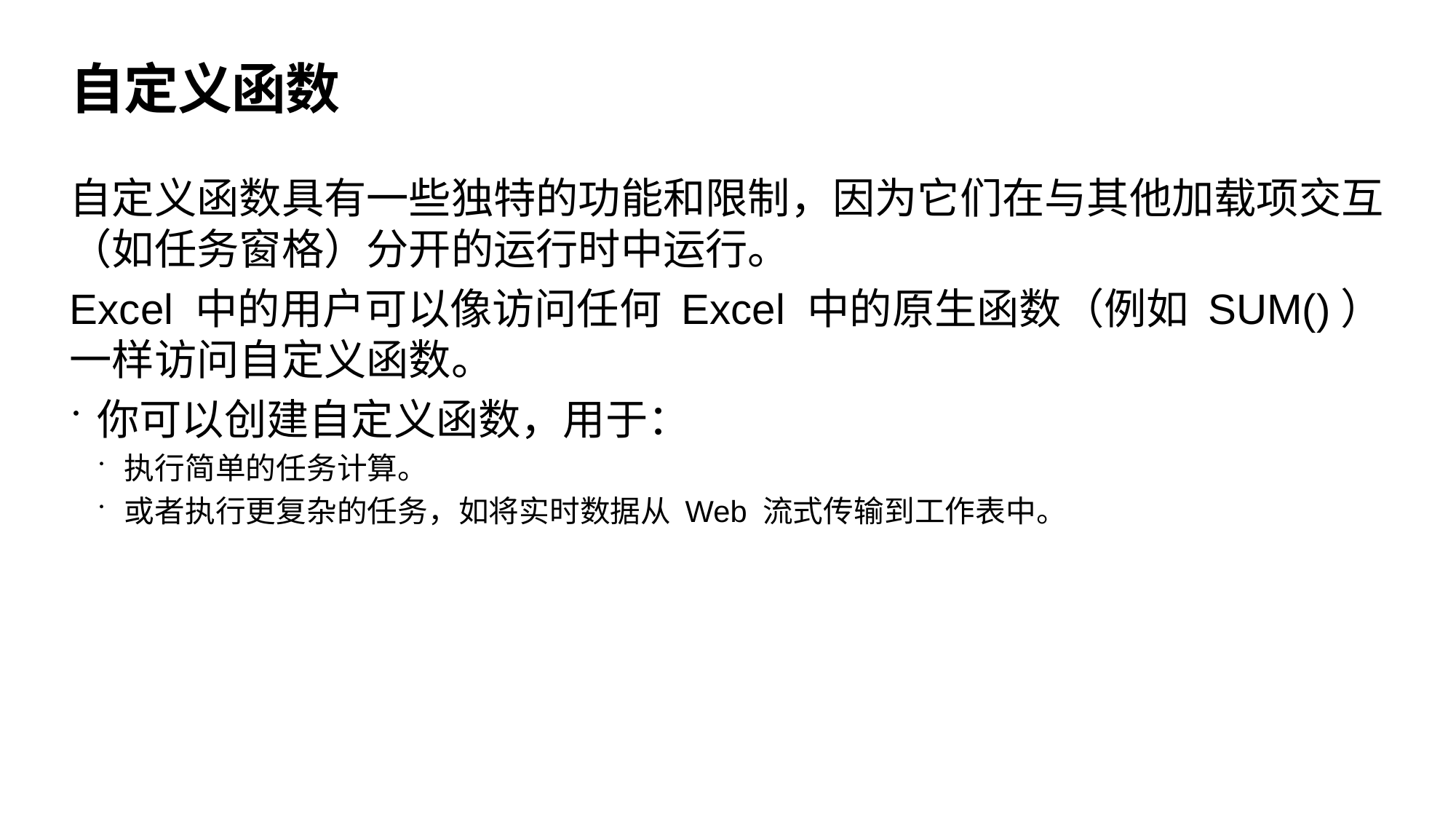

# 自定义函数
自定义函数具有一些独特的功能和限制，因为它们在与其他加载项交互（如任务窗格）分开的运行时中运行。
Excel 中的用户可以像访问任何 Excel 中的原生函数（例如 SUM()）一样访问自定义函数。
你可以创建自定义函数，用于：
执行简单的任务计算。
或者执行更复杂的任务，如将实时数据从 Web 流式传输到工作表中。